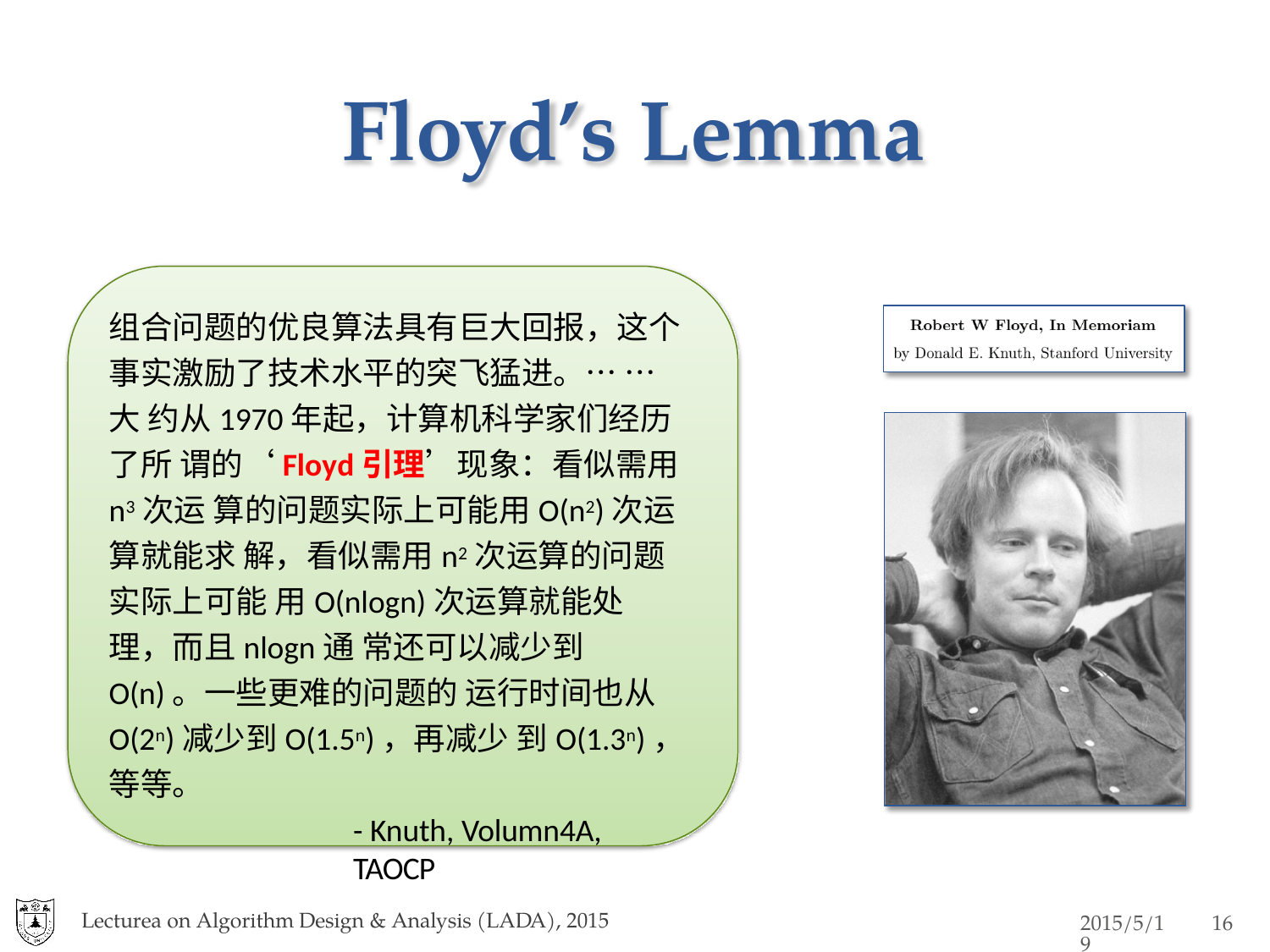

# Floyd’s Lemma

组合问题的优良算法具有巨大回报，这个 事实激励了技术水平的突飞猛进。… … 大 约从1970年起，计算机科学家们经历了所 谓的‘Floyd引理’现象：看似需用n3次运 算的问题实际上可能用O(n2)次运算就能求 解，看似需用n2次运算的问题实际上可能 用O(nlogn)次运算就能处理，而且nlogn通 常还可以减少到O(n)。一些更难的问题的 运行时间也从O(2n)减少到O(1.5n)，再减少 到O(1.3n)，等等。
- Knuth, Volumn4A, TAOCP

Lecturea on Algorithm Design & Analysis (LADA), 2015
2015/5/19
16